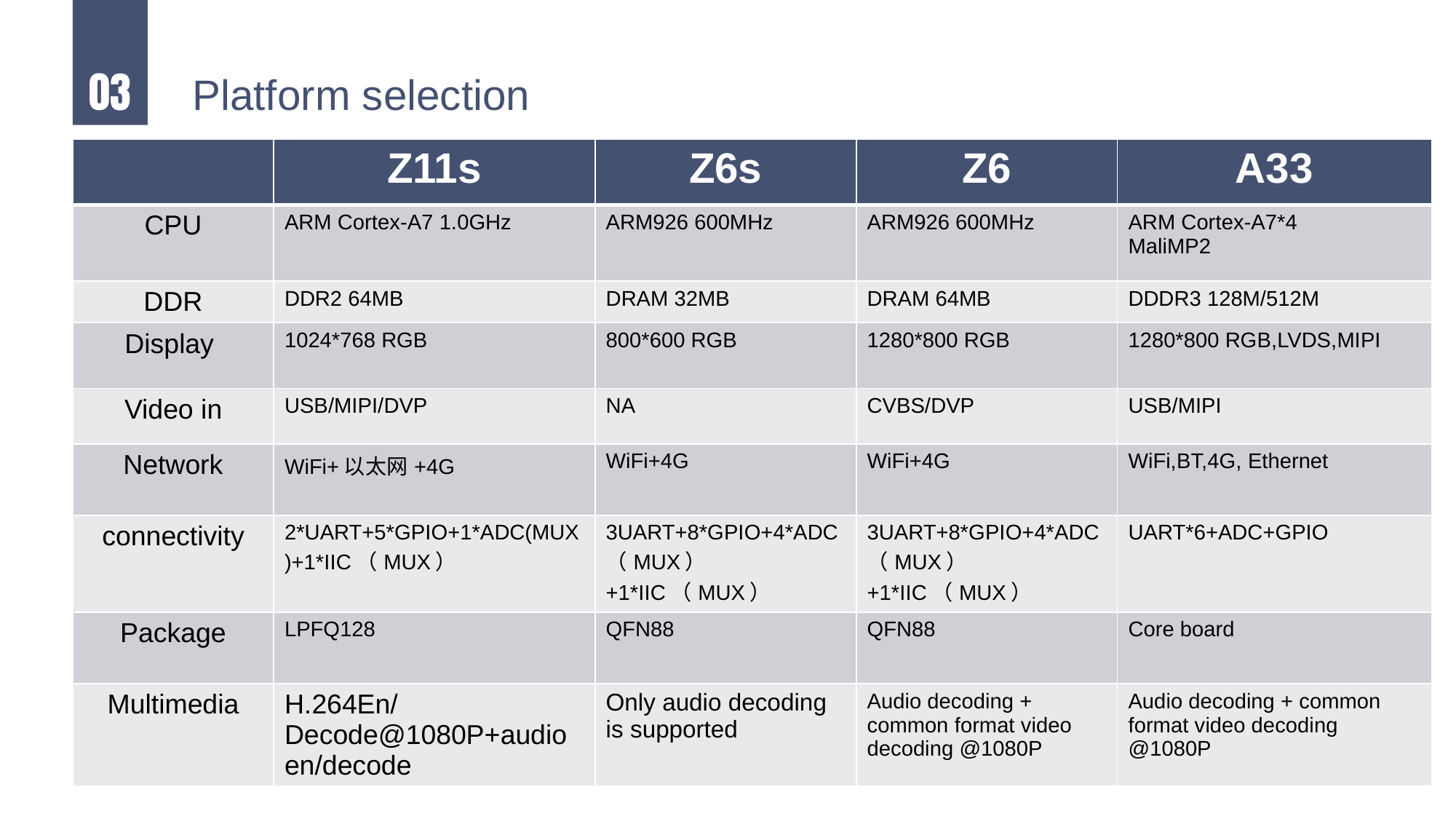

03
Platform selection
|  | Z11s | Z6s | Z6 | A33 |
| --- | --- | --- | --- | --- |
| CPU | ARM Cortex-A7 1.0GHz | ARM926 600MHz | ARM926 600MHz | ARM Cortex-A7\*4 MaliMP2 |
| DDR | DDR2 64MB | DRAM 32MB | DRAM 64MB | DDDR3 128M/512M |
| Display | 1024\*768 RGB | 800\*600 RGB | 1280\*800 RGB | 1280\*800 RGB,LVDS,MIPI |
| Video in | USB/MIPI/DVP | NA | CVBS/DVP | USB/MIPI |
| Network | WiFi+以太网+4G | WiFi+4G | WiFi+4G | WiFi,BT,4G, Ethernet |
| connectivity | 2\*UART+5\*GPIO+1\*ADC(MUX)+1\*IIC（MUX） | 3UART+8\*GPIO+4\*ADC（MUX）+1\*IIC（MUX） | 3UART+8\*GPIO+4\*ADC（MUX）+1\*IIC（MUX） | UART\*6+ADC+GPIO |
| Package | LPFQ128 | QFN88 | QFN88 | Core board |
| Multimedia | H.264En/Decode@1080P+audio en/decode | Only audio decoding is supported | Audio decoding + common format video decoding @1080P | Audio decoding + common format video decoding @1080P |